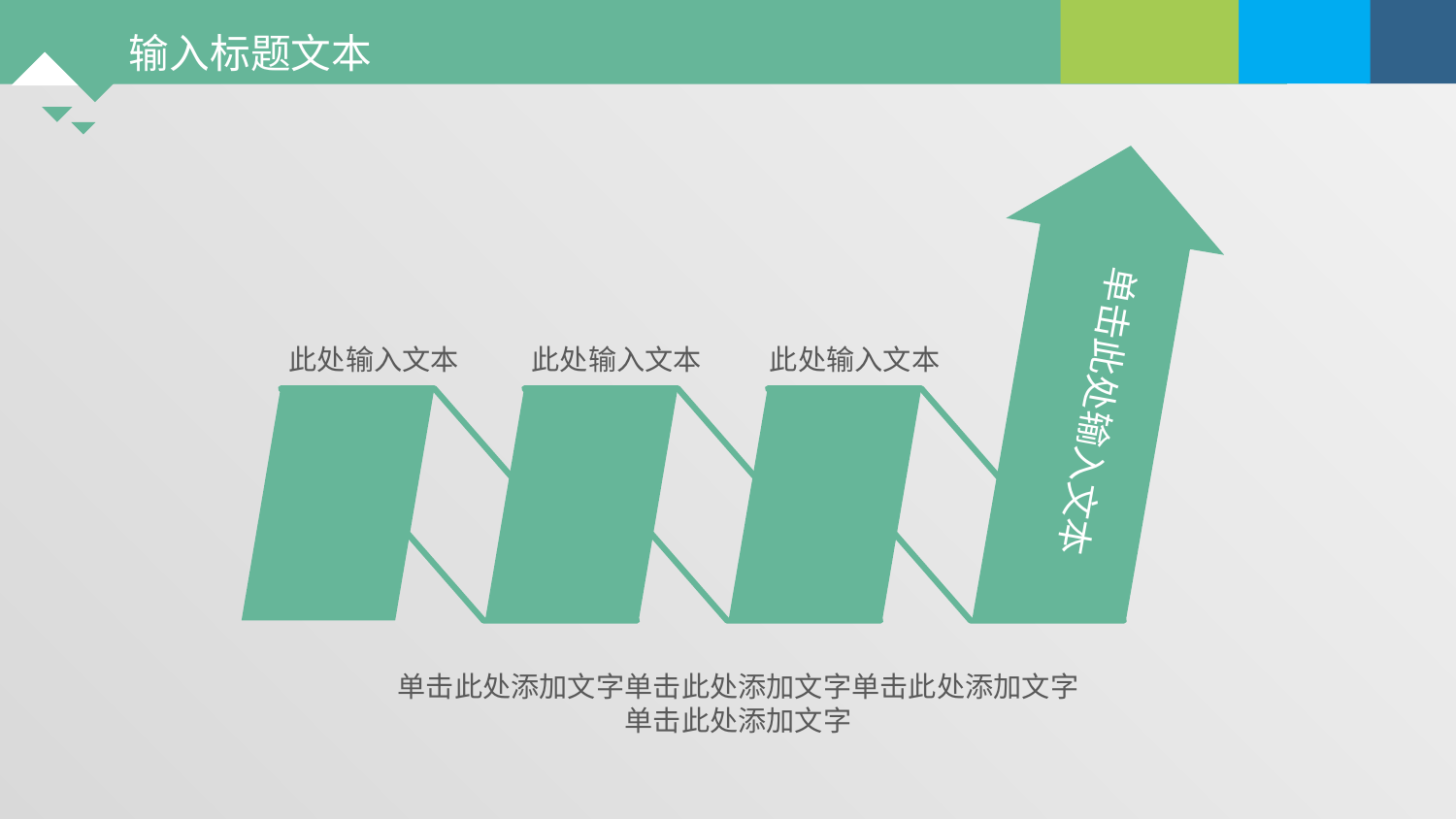

单击此处输入文本
此处输入文本
此处输入文本
此处输入文本

单击此处添加文字单击此处添加文字单击此处添加文字
单击此处添加文字